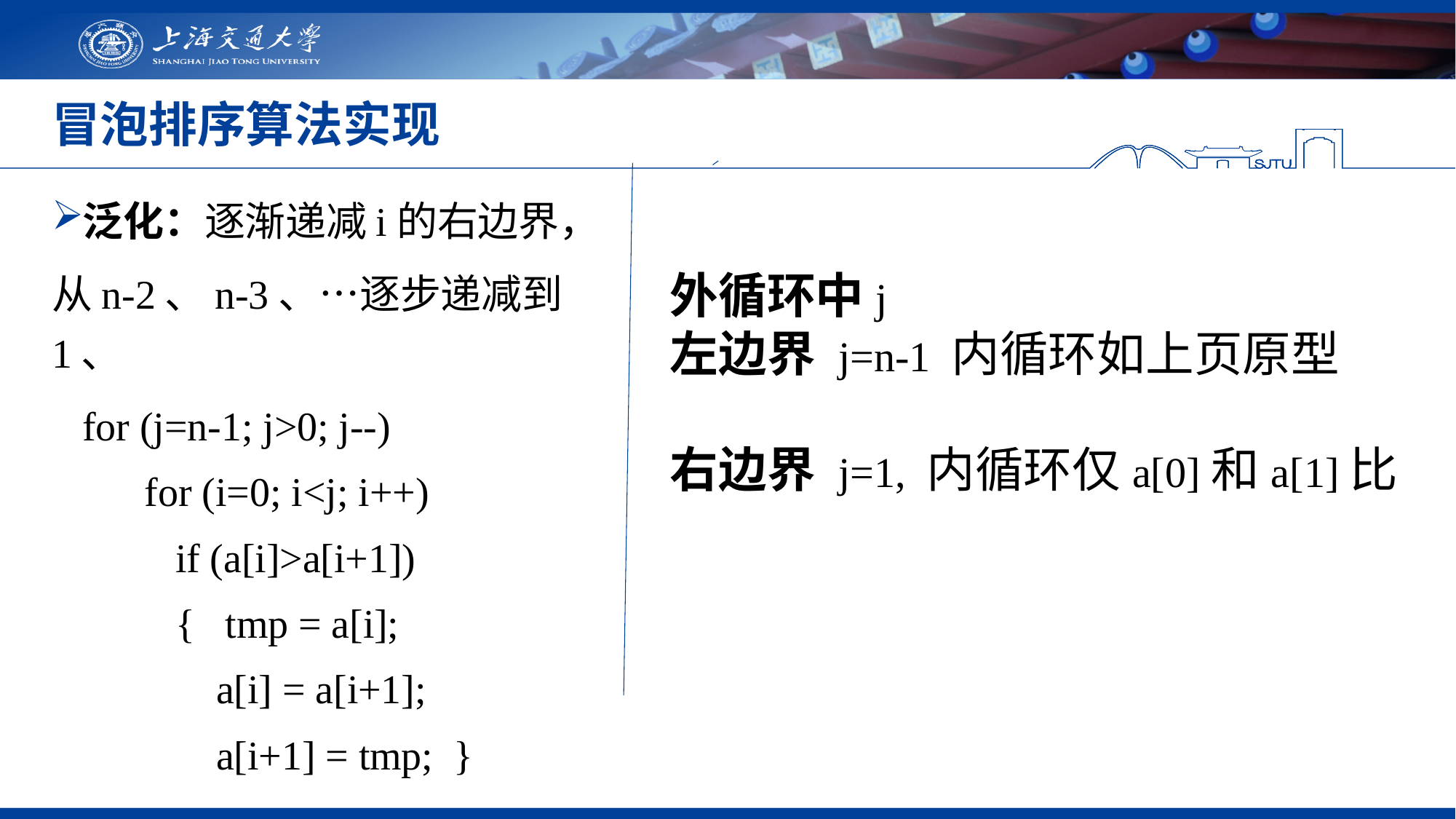

# 冒泡排序算法实现
泛化：逐渐递减i的右边界，
从n-2、n-3、…逐步递减到1、
   for (j=n-1; j>0; j--)
    for (i=0; i<j; i++)
       if (a[i]>a[i+1])
       {   tmp = a[i];
           a[i] = a[i+1];
           a[i+1] = tmp;  }
外循环中j
左边界 j=n-1 内循环如上页原型

右边界 j=1, 内循环仅a[0]和a[1]比